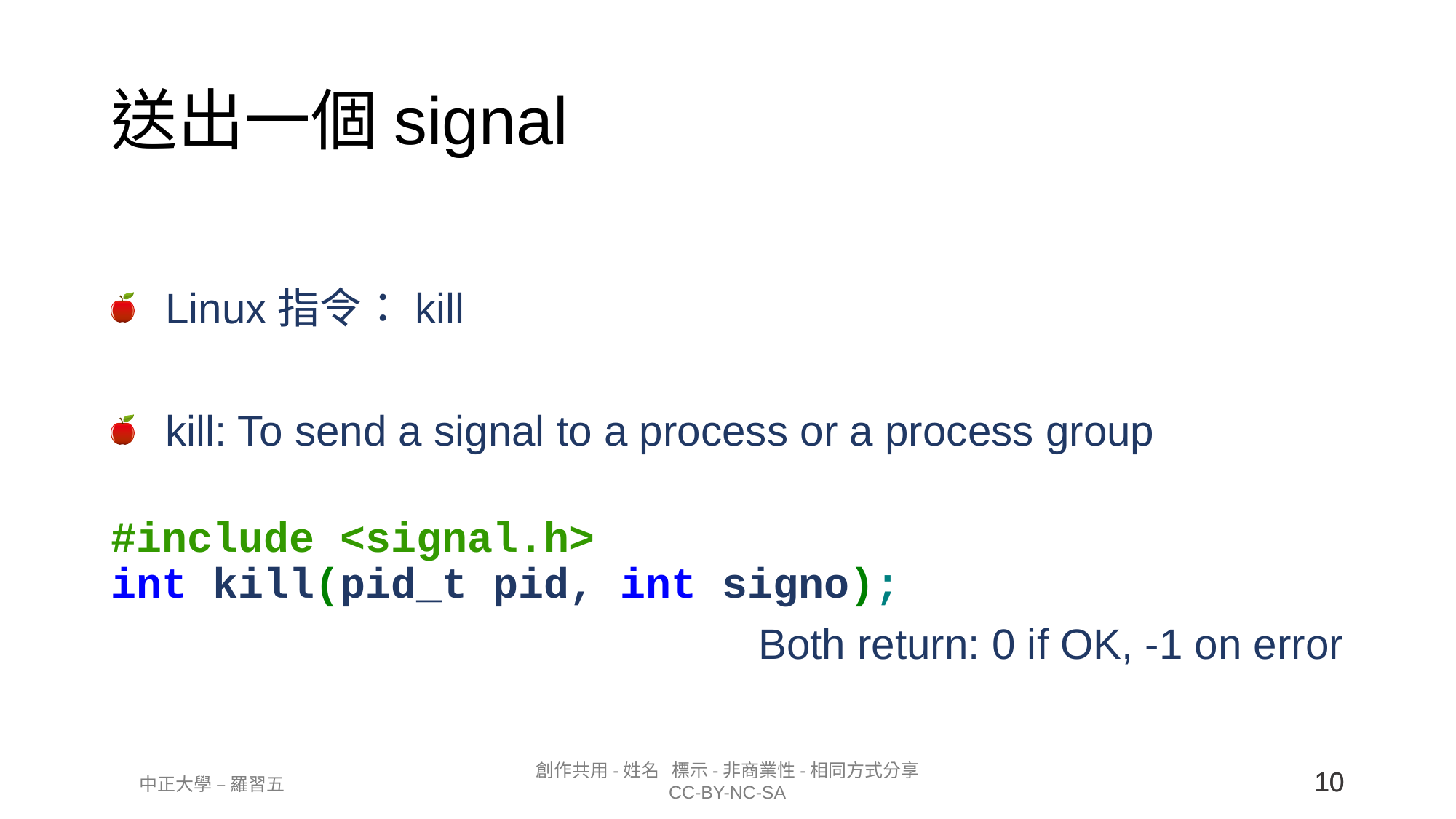

# 送出一個signal
Linux指令：kill

kill: To send a signal to a process or a process group

#include <signal.h>
int kill(pid_t pid, int signo);
Both return: 0 if OK, -1 on error